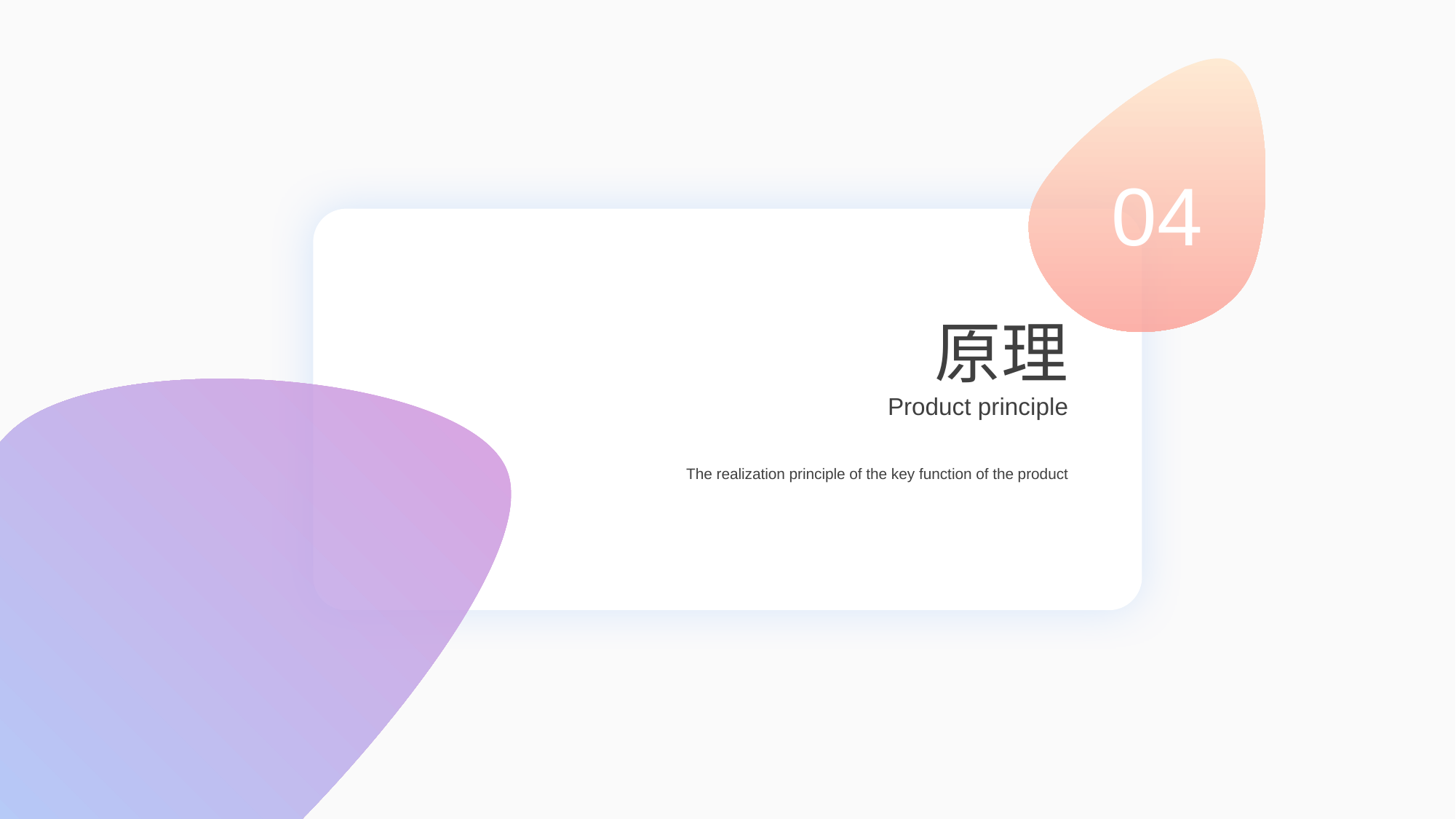

04

原理
Product principle

The realization principle of the key function of the product